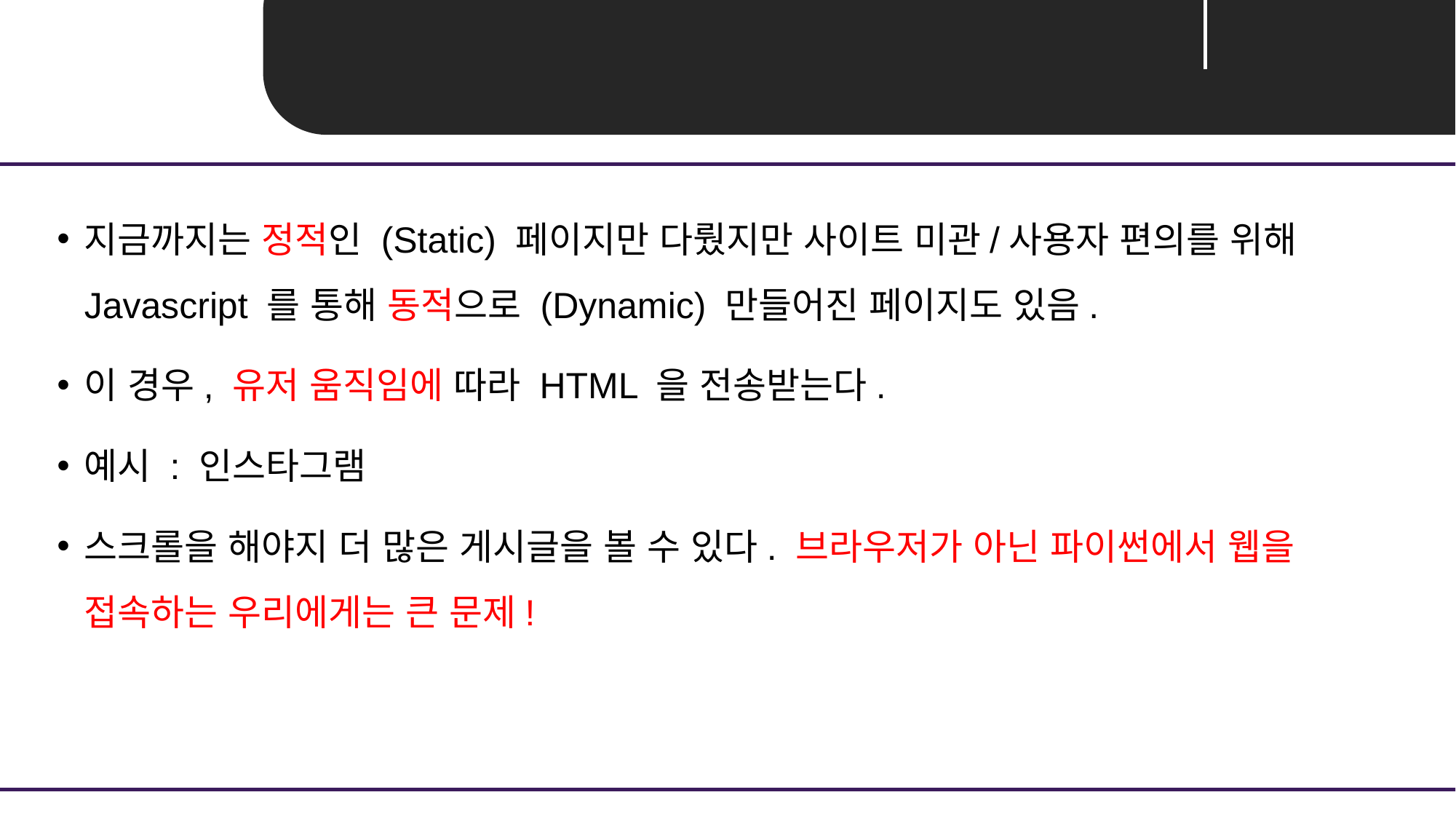

Unit  03 ㅣ실용적 팁
지금까지는 정적인 (Static) 페이지만 다뤘지만 사이트 미관/사용자 편의를 위해 Javascript 를 통해 동적으로 (Dynamic) 만들어진 페이지도 있음.
이 경우, 유저 움직임에 따라 HTML 을 전송받는다.
예시 : 인스타그램
스크롤을 해야지 더 많은 게시글을 볼 수 있다. 브라우저가 아닌 파이썬에서 웹을 접속하는 우리에게는 큰 문제!